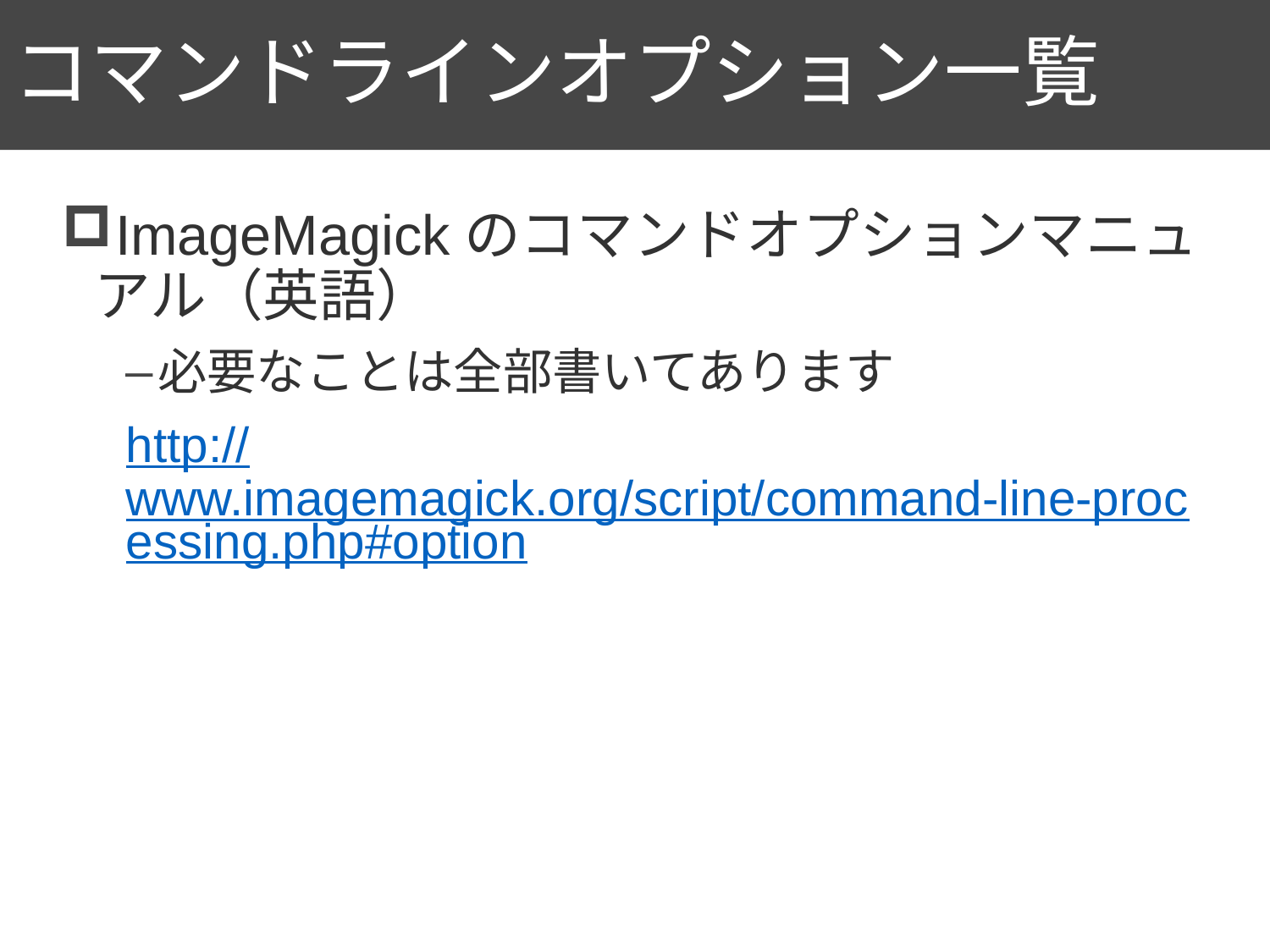

# コマンドラインオプション一覧
62
ImageMagickのコマンドオプションマニュアル（英語）
必要なことは全部書いてあります
http://www.imagemagick.org/script/command-line-processing.php#option